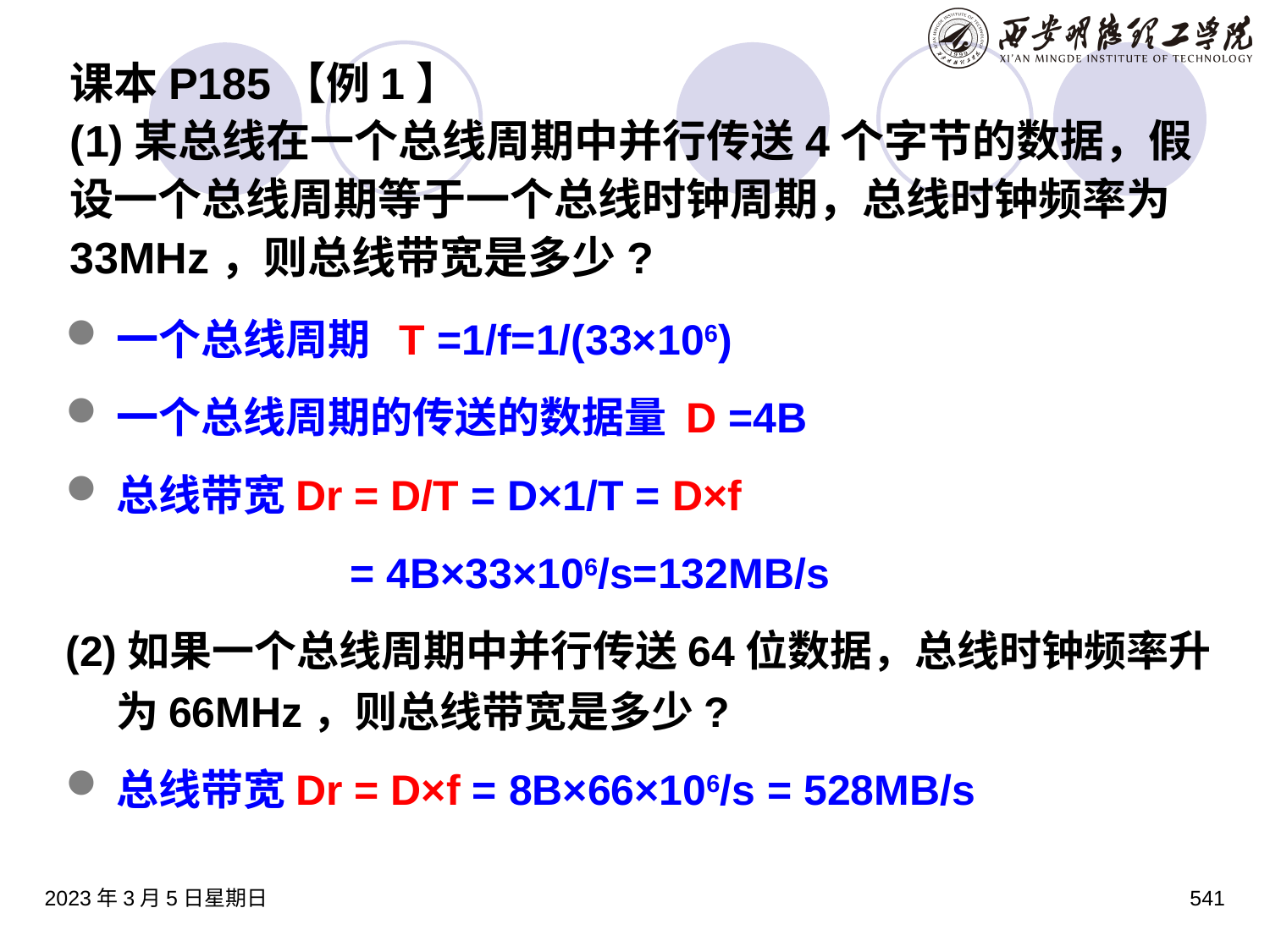

# 课本P185【例1】 (1)某总线在一个总线周期中并行传送4个字节的数据，假设一个总线周期等于一个总线时钟周期，总线时钟频率为33MHz，则总线带宽是多少?
一个总线周期  T =1/f=1/(33×106)
一个总线周期的传送的数据量 D =4B
总线带宽Dr = D/T = D×1/T = D×f
                        = 4B×33×106/s=132MB/s
(2)如果一个总线周期中并行传送64位数据，总线时钟频率升为66MHz，则总线带宽是多少?
总线带宽Dr = D×f = 8B×66×106/s = 528MB/s
2023年3月5日星期日
541